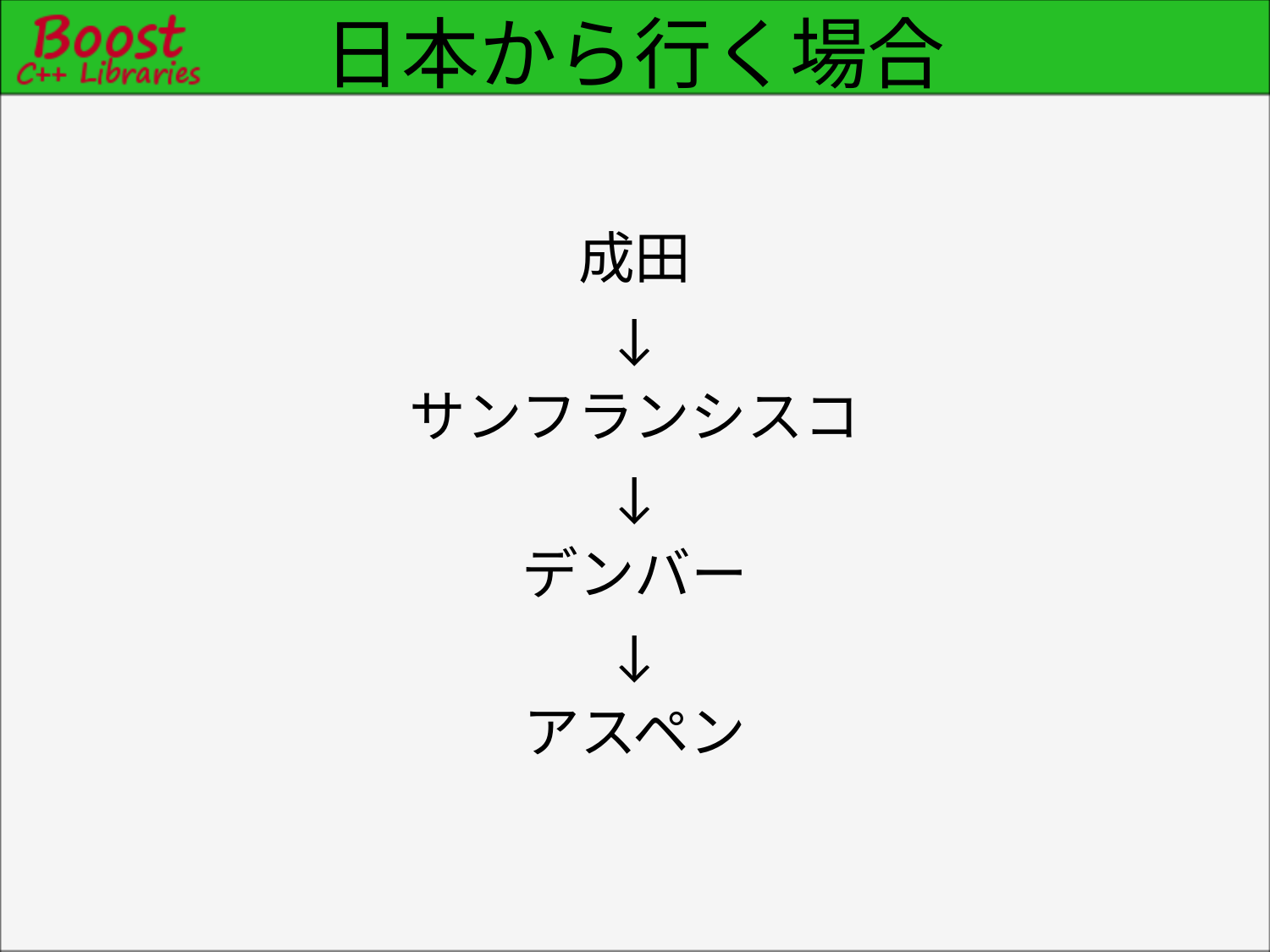

# 日本から行く場合
成田
↓
サンフランシスコ
↓
デンバー
↓
アスペン